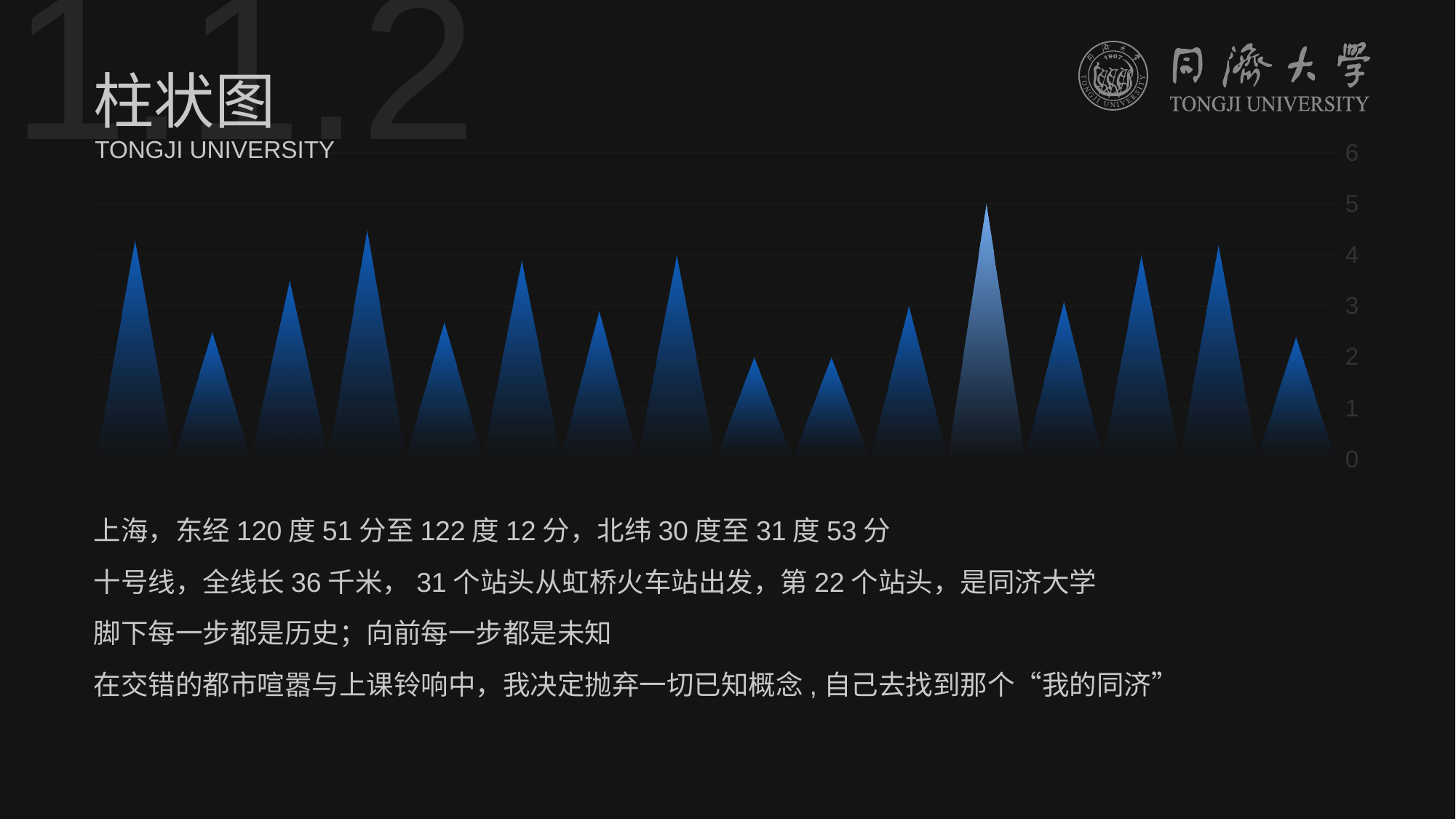

1.1.2
柱状图
TONGJI UNIVERSITY

### Chart

| Category | A | 列1 |
|---|---|---|
| 1 | 4.3 | None |
| 2 | 2.5 | None |
| 3 | 3.5 | None |
| 4 | 4.5 | None |
| 5 | 2.7 | None |
| 6 | 3.9 | None |
| 7 | 2.9 | None |
| 8 | 4.0 | None |
| 9 | 2.0 | None |
| 10 | 2.0 | None |
| 11 | 3.0 | None |
| 12 | 5.0 | None |
| 13 | 3.1 | None |
| 14 | 4.0 | None |
| 15 | 4.2 | None |
| 16 | 2.4 | None |
上海，东经120度51分至122度12分，北纬30度至31度53分
十号线，全线长36千米，31个站头从虹桥火车站出发，第22个站头，是同济大学
脚下每一步都是历史；向前每一步都是未知
在交错的都市喧嚣与上课铃响中，我决定抛弃一切已知概念,自己去找到那个“我的同济”